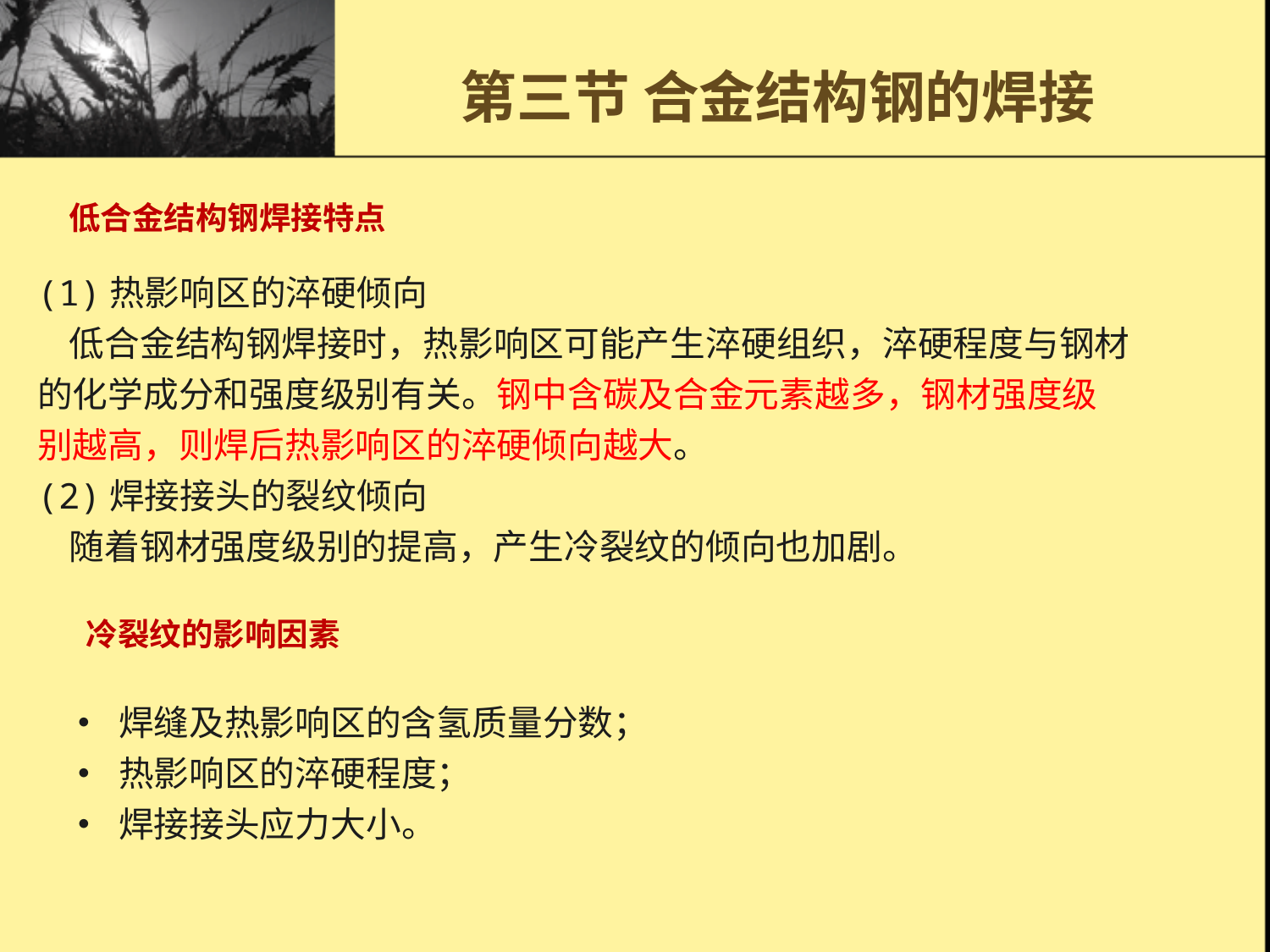

# 第三节 合金结构钢的焊接
低合金结构钢焊接特点
(1)热影响区的淬硬倾向
   低合金结构钢焊接时，热影响区可能产生淬硬组织，淬硬程度与钢材的化学成分和强度级别有关。钢中含碳及合金元素越多，钢材强度级别越高，则焊后热影响区的淬硬倾向越大。
(2)焊接接头的裂纹倾向
   随着钢材强度级别的提高，产生冷裂纹的倾向也加剧。
冷裂纹的影响因素
     • 焊缝及热影响区的含氢质量分数；
     • 热影响区的淬硬程度；
     • 焊接接头应力大小。